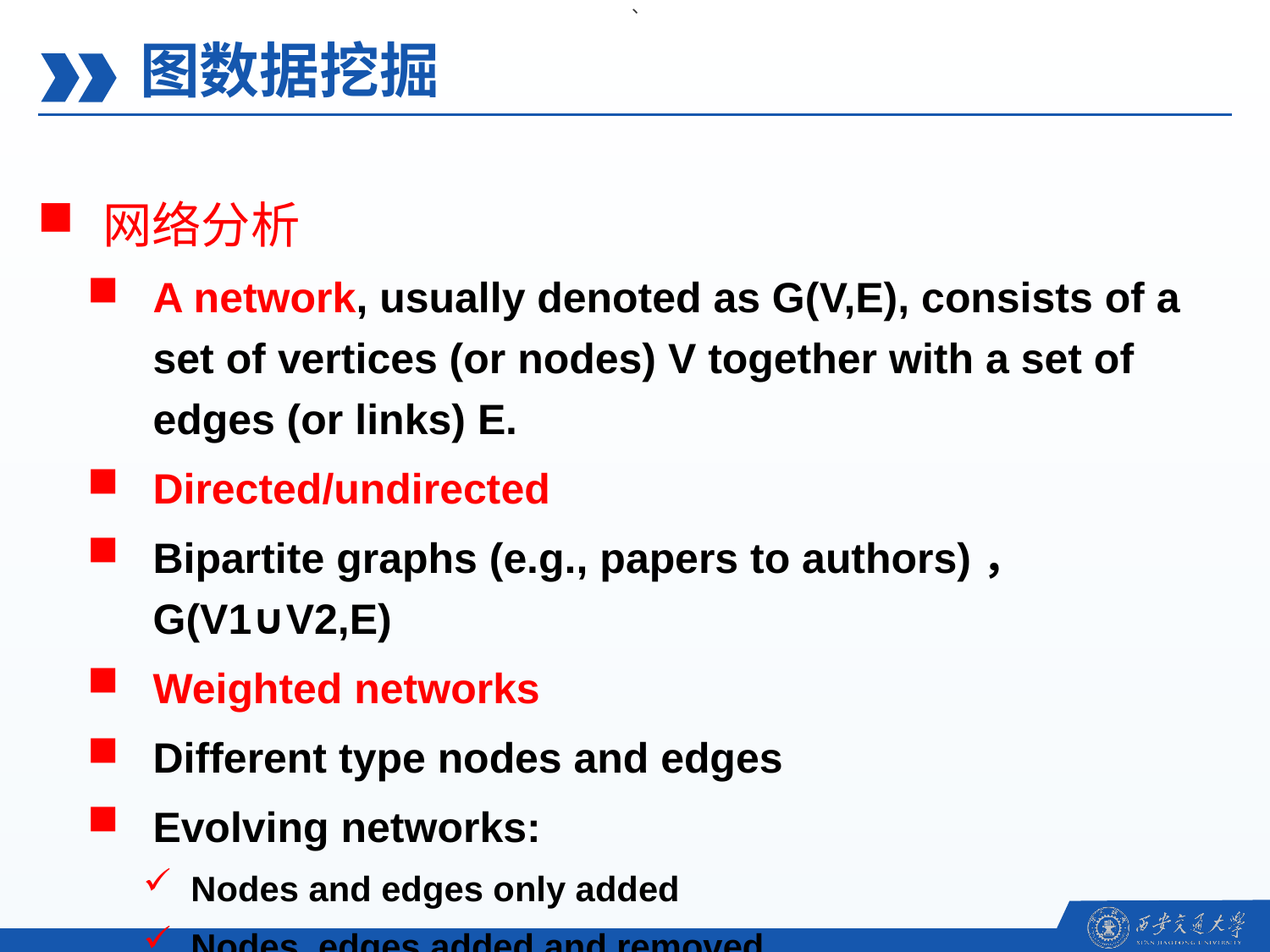

、
图数据挖掘
网络分析
A network, usually denoted as G(V,E), consists of a set of vertices (or nodes) V together with a set of edges (or links) E.
Directed/undirected
Bipartite graphs (e.g., papers to authors)， G(V1∪V2,E)
Weighted networks
Different type nodes and edges
Evolving networks:
Nodes and edges only added
Nodes, edges added and removed